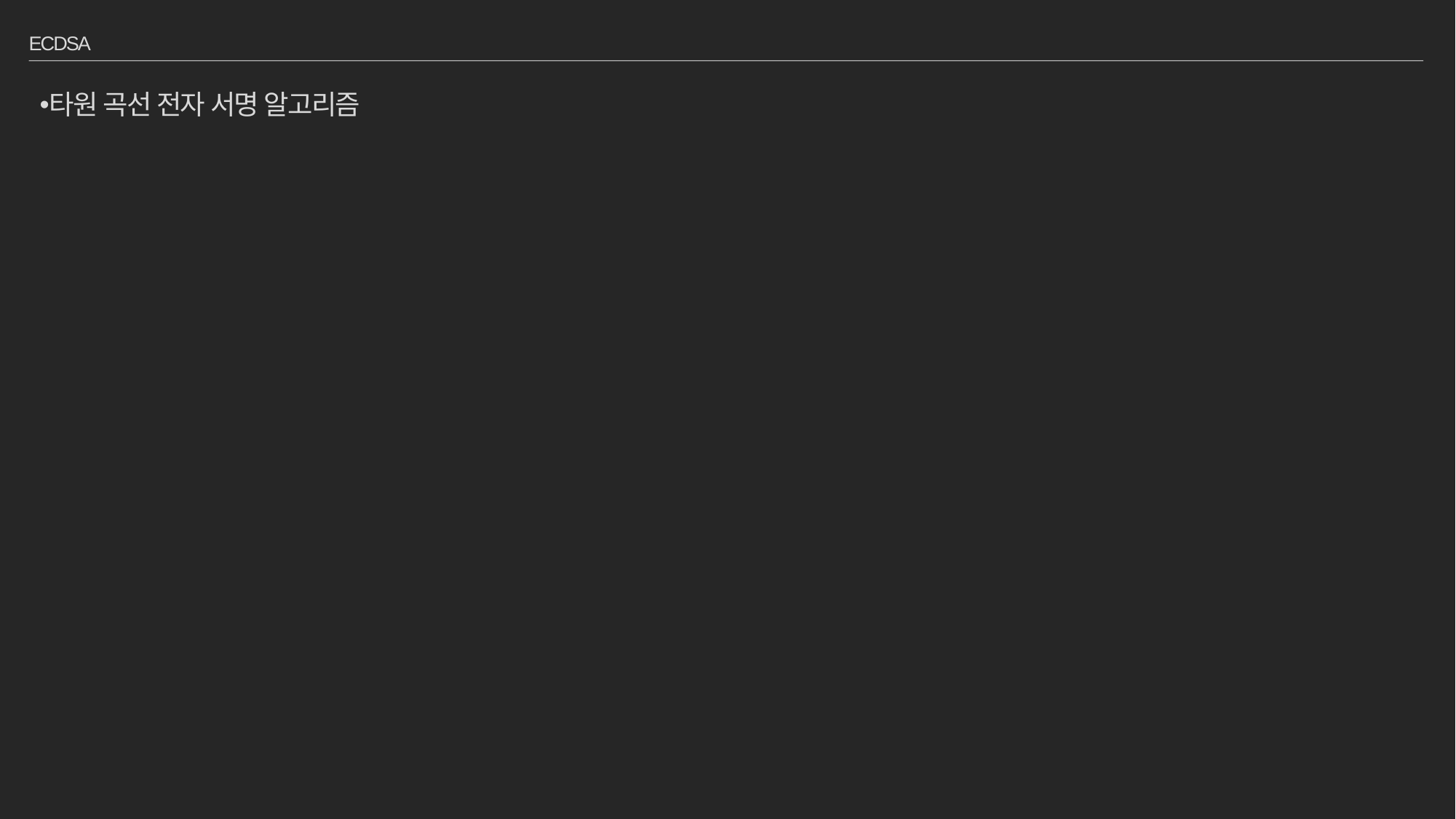

# ECDSA
타원 곡선 전자 서명 알고리즘